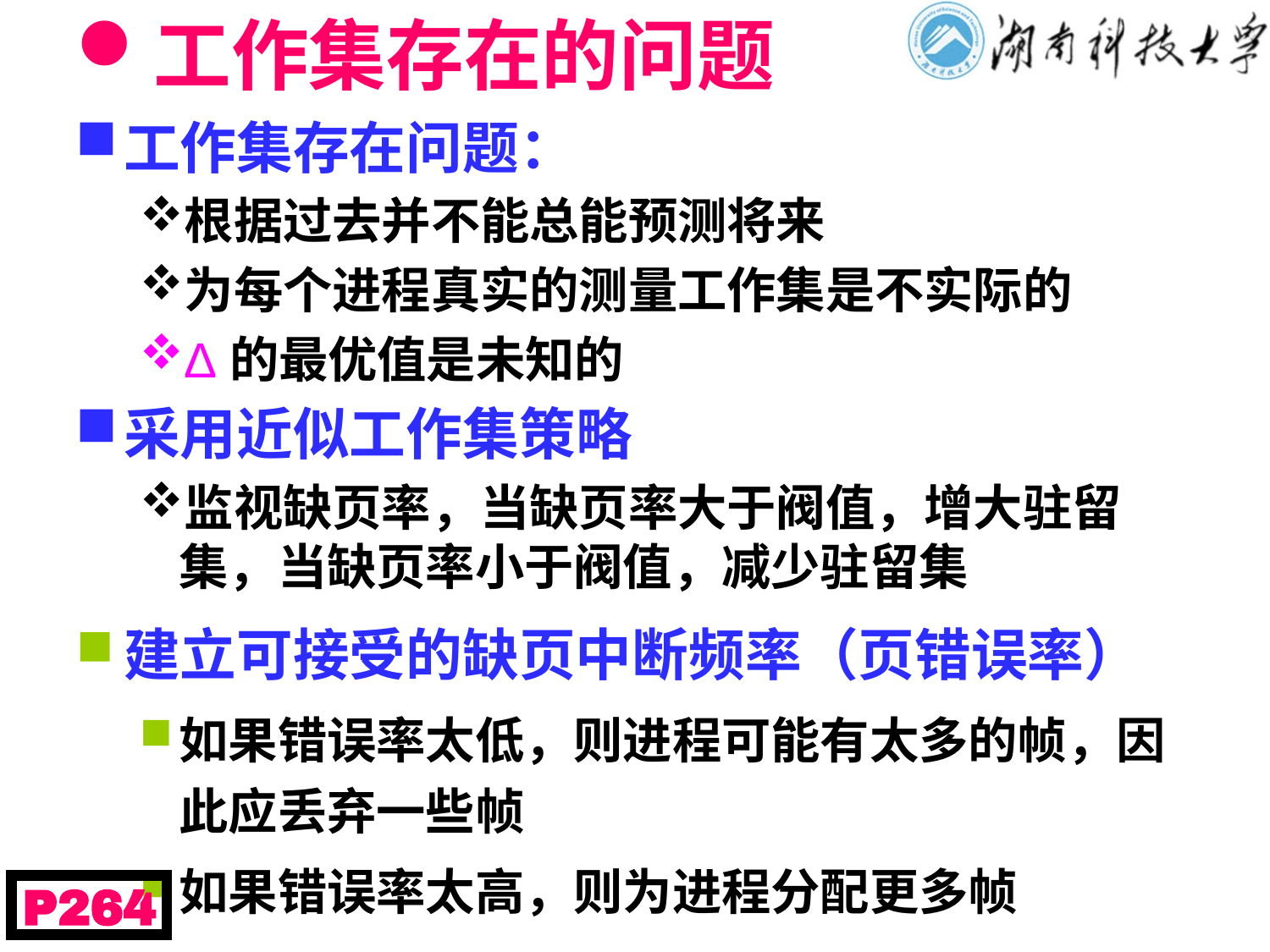

# 工作集存在的问题
工作集存在问题：
根据过去并不能总能预测将来
为每个进程真实的测量工作集是不实际的
Δ的最优值是未知的
采用近似工作集策略
监视缺页率，当缺页率大于阀值，增大驻留集，当缺页率小于阀值，减少驻留集
建立可接受的缺页中断频率（页错误率）
如果错误率太低，则进程可能有太多的帧，因此应丢弃一些帧
如果错误率太高，则为进程分配更多帧
P264